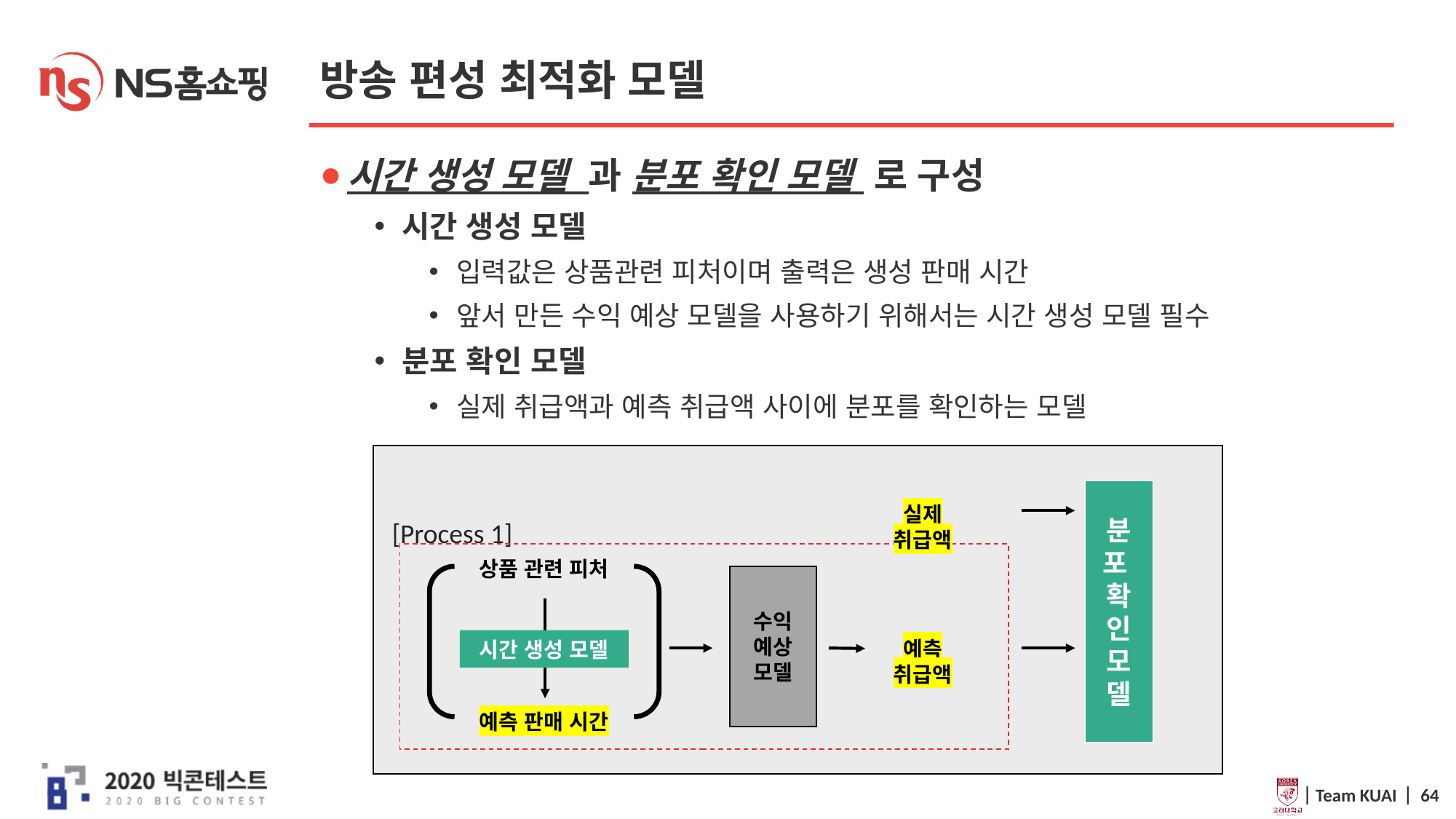

# 방송 편성 최적화 모델
시간 생성 모델  과 분포 확인 모델  로 구성
시간 생성 모델
입력값은 상품관련 피처이며 출력은 생성 판매 시간
앞서 만든 수익 예상 모델을 사용하기 위해서는 시간 생성 모델 필수
분포 확인 모델
실제 취급액과 예측 취급액 사이에 분포를 확인하는 모델

분포
확인 모델

상품 관련 피처

수익
예상
모델
예측 취급액
예측 판매 시간
시간 생성 모델
실제 취급액
[Process 1]
 ⎸Team KUAI  ⎸ 64